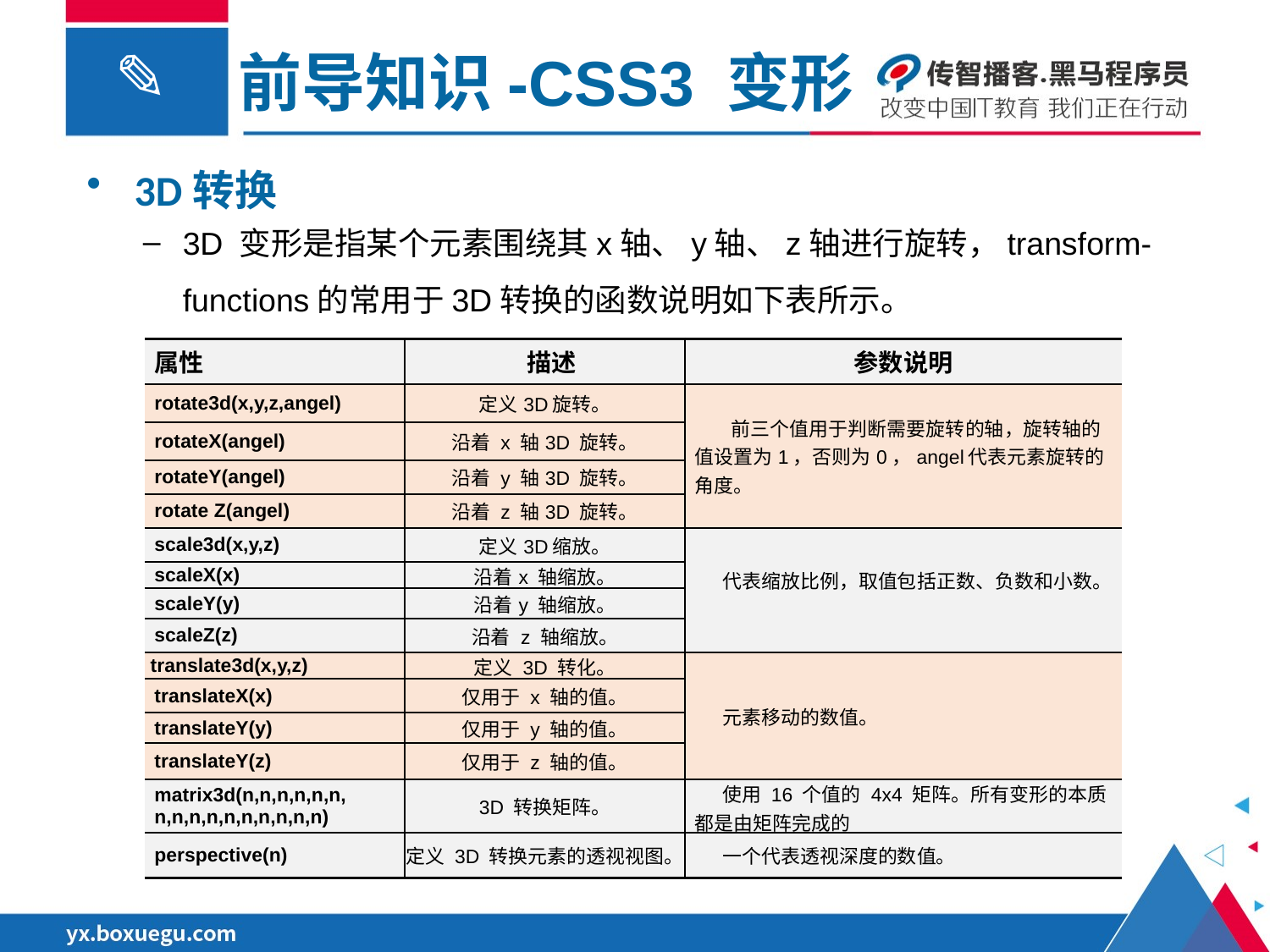

前导知识-CSS3 变形
3D转换
3D 变形是指某个元素围绕其x轴、y轴、z轴进行旋转，transform-functions的常用于3D转换的函数说明如下表所示。
| 属性 | 描述 | 参数说明 |
| --- | --- | --- |
| rotate3d(x,y,z,angel) | 定义3D旋转。 | 前三个值用于判断需要旋转的轴，旋转轴的值设置为1，否则为0，angel代表元素旋转的角度。 |
| rotateX(angel) | 沿着 x 轴3D 旋转。 |  |
| rotateY(angel) | 沿着 y 轴3D 旋转。 |  |
| rotate Z(angel) | 沿着 z 轴3D 旋转。 |  |
| scale3d(x,y,z) | 定义3D缩放。 | 代表缩放比例，取值包括正数、负数和小数。 |
| scaleX(x) | 沿着x 轴缩放。 |  |
| scaleY(y) | 沿着y 轴缩放。 |  |
| scaleZ(z) | 沿着 z 轴缩放。 |  |
| translate3d(x,y,z) | 定义 3D 转化。 | 元素移动的数值。 |
| translateX(x) | 仅用于 x 轴的值。 |  |
| translateY(y) | 仅用于 y 轴的值。 |  |
| translateY(z) | 仅用于 z 轴的值。 |  |
| matrix3d(n,n,n,n,n,n, n,n,n,n,n,n,n,n,n,n) | 3D 转换矩阵。 | 使用 16 个值的 4x4 矩阵。所有变形的本质都是由矩阵完成的 |
| perspective(n) | 定义 3D 转换元素的透视视图。 | 一个代表透视深度的数值。 |